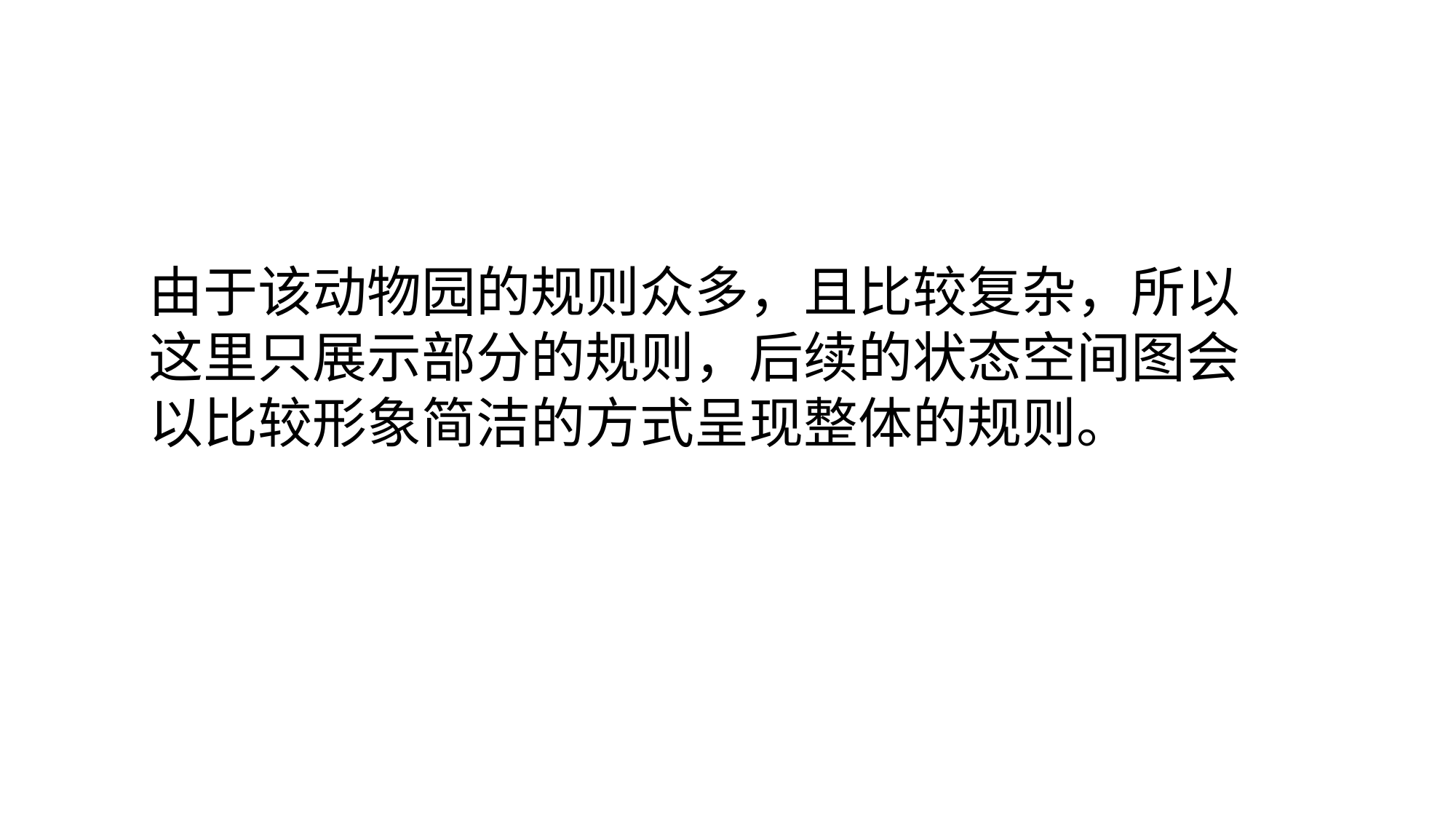

由于该动物园的规则众多，且比较复杂，所以这里只展示部分的规则，后续的状态空间图会以比较形象简洁的方式呈现整体的规则。